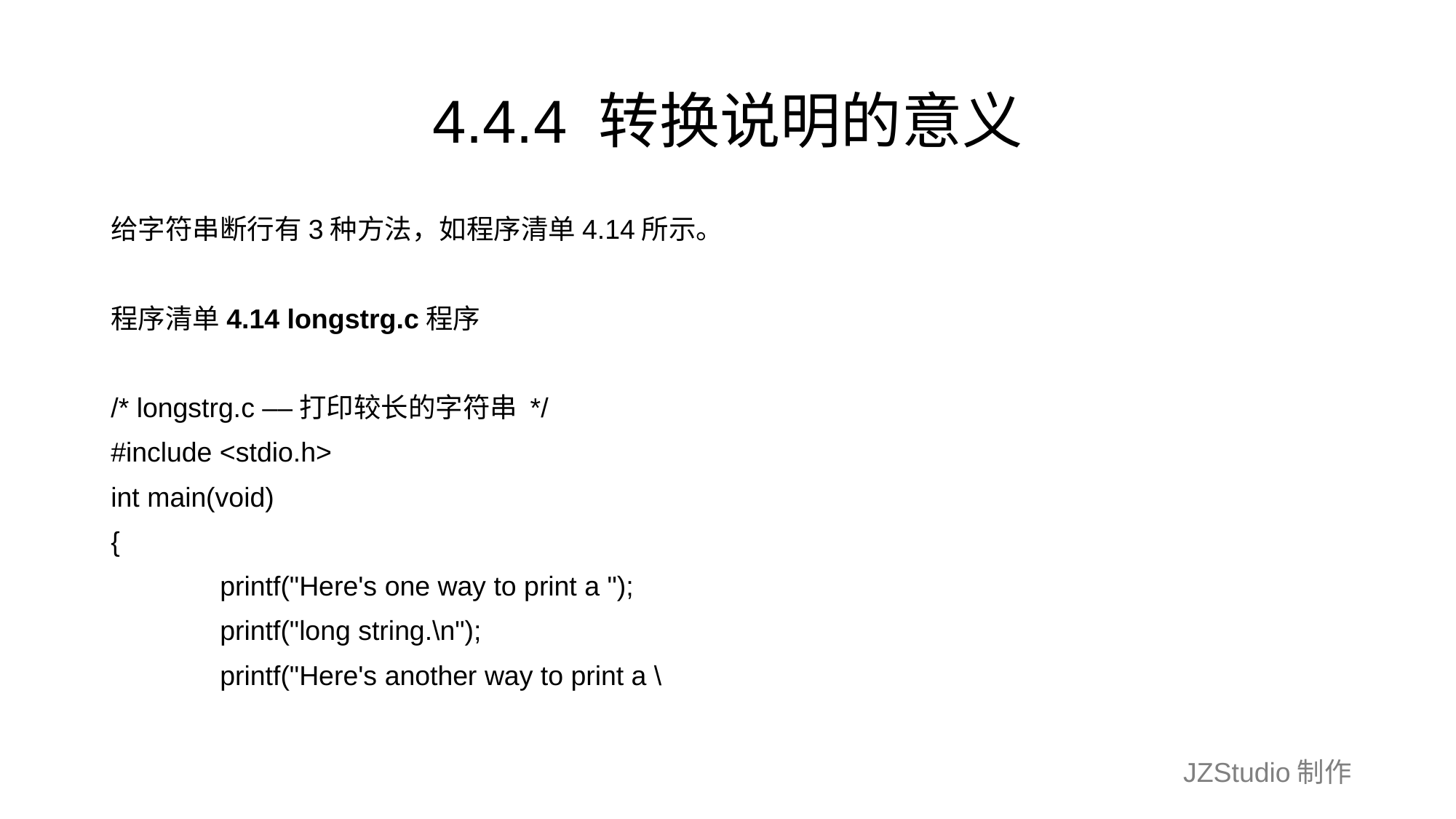

# 4.4.4 转换说明的意义
给字符串断行有3种方法，如程序清单4.14所示。

程序清单4.14 longstrg.c程序

/* longstrg.c ––打印较长的字符串 */
#include <stdio.h>
int main(void)
{
	printf("Here's one way to print a ");
	printf("long string.\n");
	printf("Here's another way to print a \